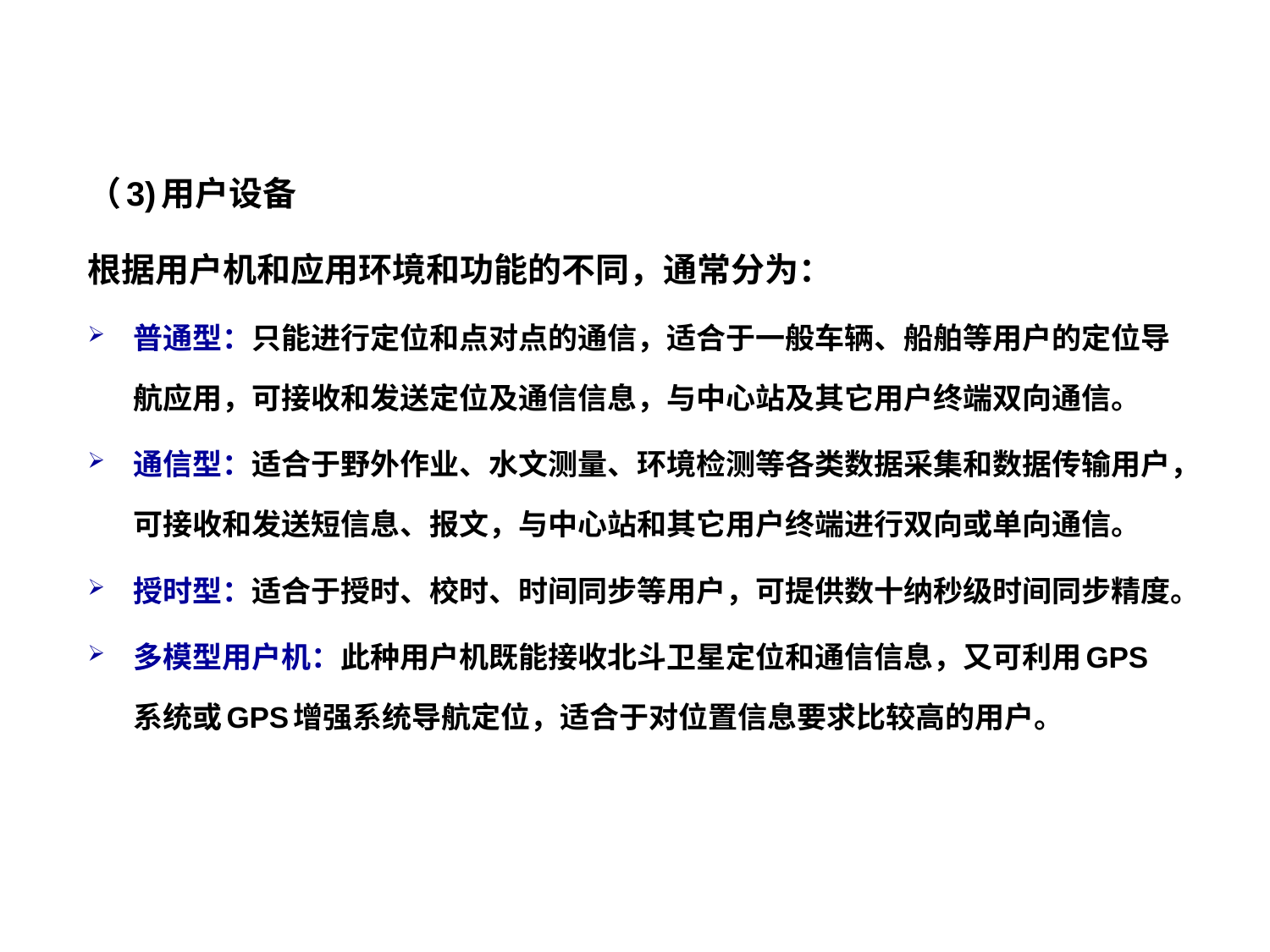

（3)用户设备
根据用户机和应用环境和功能的不同，通常分为：
普通型：只能进行定位和点对点的通信，适合于一般车辆、船舶等用户的定位导航应用，可接收和发送定位及通信信息，与中心站及其它用户终端双向通信。
通信型：适合于野外作业、水文测量、环境检测等各类数据采集和数据传输用户，可接收和发送短信息、报文，与中心站和其它用户终端进行双向或单向通信。
授时型：适合于授时、校时、时间同步等用户，可提供数十纳秒级时间同步精度。
多模型用户机：此种用户机既能接收北斗卫星定位和通信信息，又可利用GPS系统或GPS增强系统导航定位，适合于对位置信息要求比较高的用户。